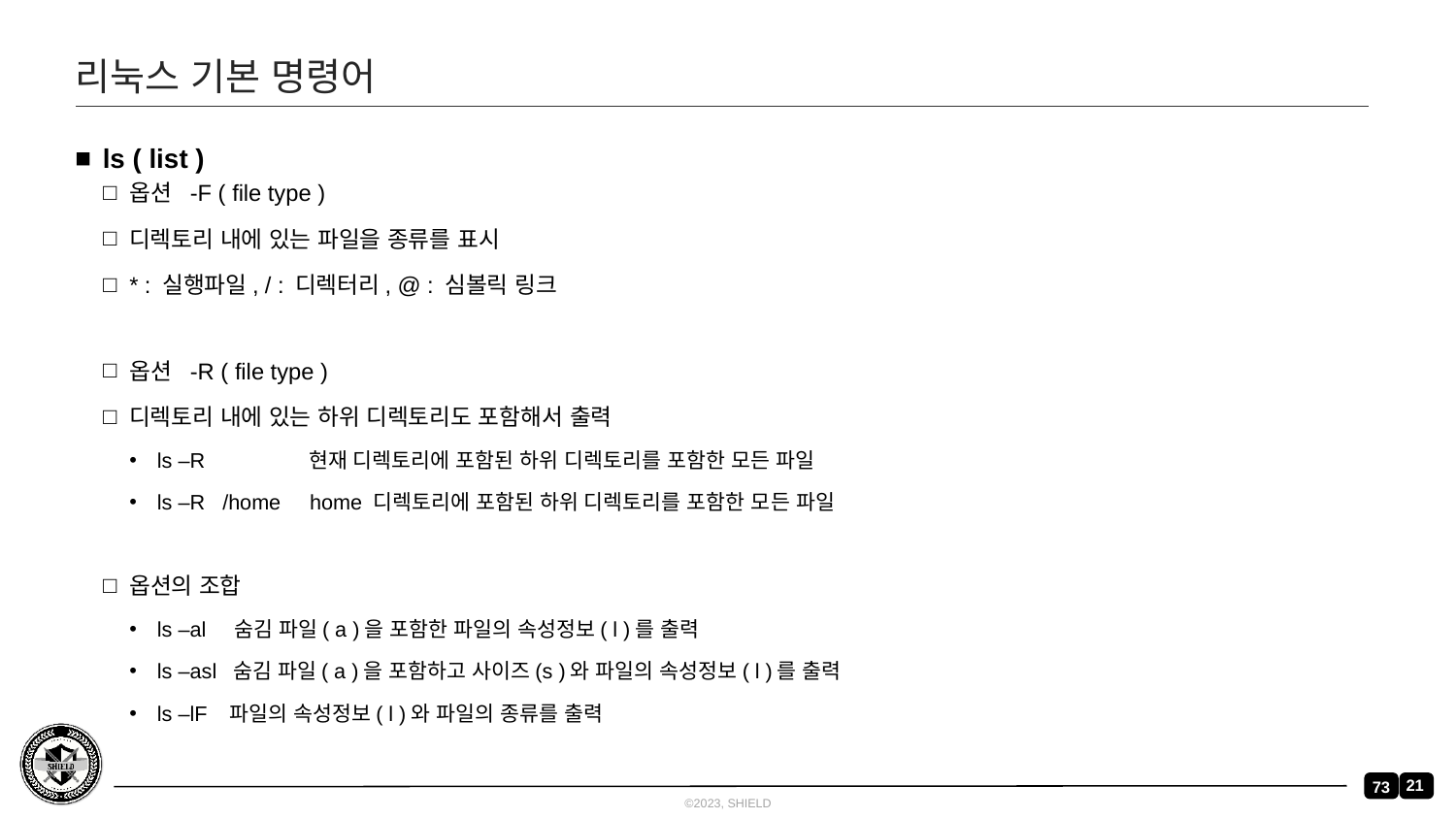

# 리눅스 기본 명령어
ls ( list )
옵션  -F ( file type )
디렉토리 내에 있는 파일을 종류를 표시
* : 실행파일, / : 디렉터리, @ : 심볼릭 링크

옵션  -R ( file type )
디렉토리 내에 있는 하위 디렉토리도 포함해서 출력
ls –R                 현재 디렉토리에 포함된 하위 디렉토리를 포함한 모든 파일
ls –R   /home     home 디렉토리에 포함된 하위 디렉토리를 포함한 모든 파일

옵션의 조합
ls –al    숨김 파일( a )을 포함한 파일의 속성정보( l )를 출력
ls –asl  숨김 파일( a )을 포함하고 사이즈(s )와 파일의 속성정보( l )를 출력
ls –lF   파일의 속성정보( l )와 파일의 종류를 출력